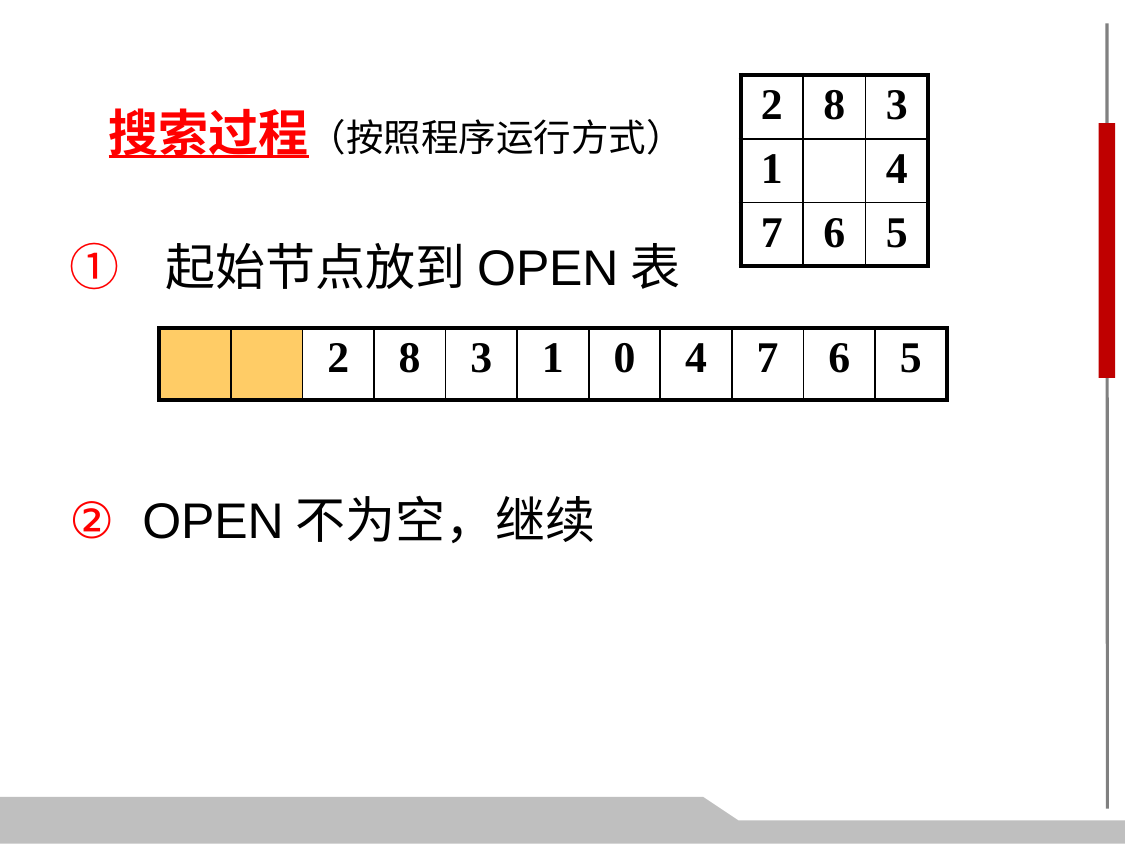

| 2 | 8 | 3 |
| --- | --- | --- |
| 1 |  | 4 |
| 7 | 6 | 5 |
搜索过程（按照程序运行方式）
①   起始节点放到OPEN表
|  |  | 2 | 8 | 3 | 1 | 0 | 4 | 7 | 6 | 5 |
| --- | --- | --- | --- | --- | --- | --- | --- | --- | --- | --- |
②  OPEN不为空，继续